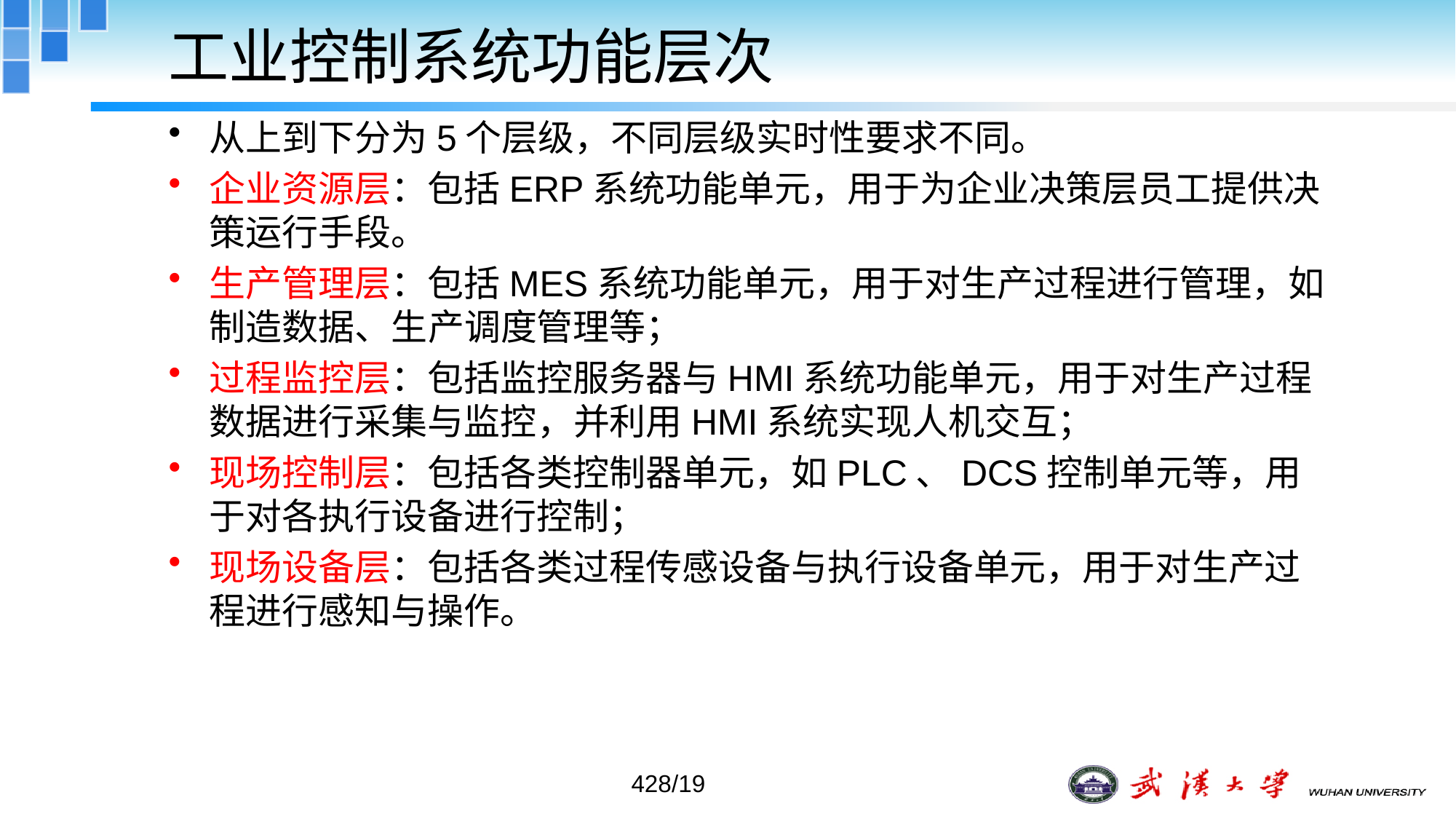

# 工业控制系统功能层次
从上到下分为5个层级，不同层级实时性要求不同。
企业资源层：包括ERP系统功能单元，用于为企业决策层员工提供决策运行手段。
生产管理层：包括MES系统功能单元，用于对生产过程进行管理，如制造数据、生产调度管理等；
过程监控层：包括监控服务器与HMI系统功能单元，用于对生产过程数据进行采集与监控，并利用HMI系统实现人机交互；
现场控制层：包括各类控制器单元，如PLC、DCS控制单元等，用于对各执行设备进行控制；
现场设备层：包括各类过程传感设备与执行设备单元，用于对生产过程进行感知与操作。

428/19